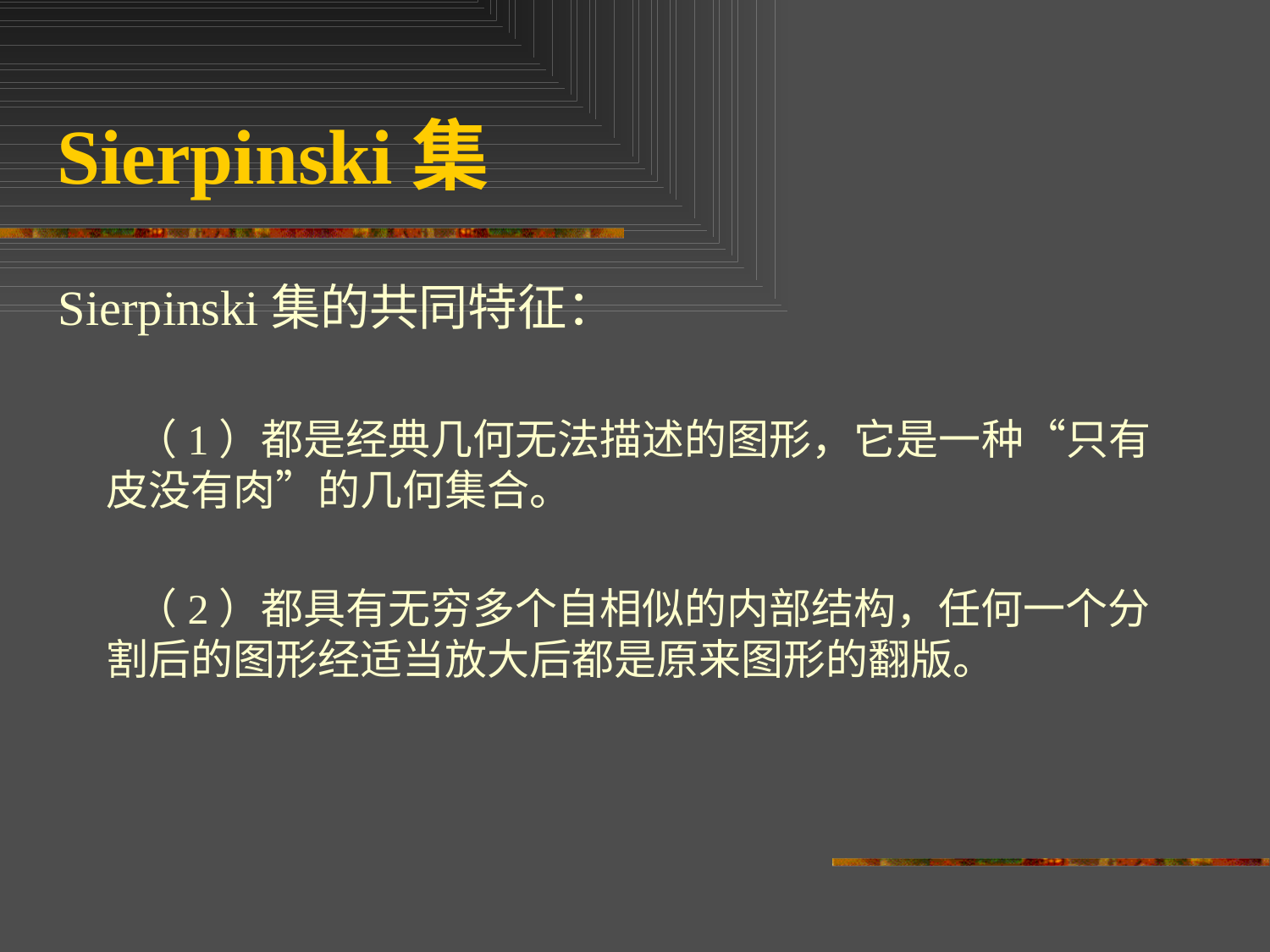

# Sierpinski集
Sierpinski集的共同特征：

       （1）都是经典几何无法描述的图形，它是一种“只有皮没有肉”的几何集合。

       （2）都具有无穷多个自相似的内部结构，任何一个分割后的图形经适当放大后都是原来图形的翻版。